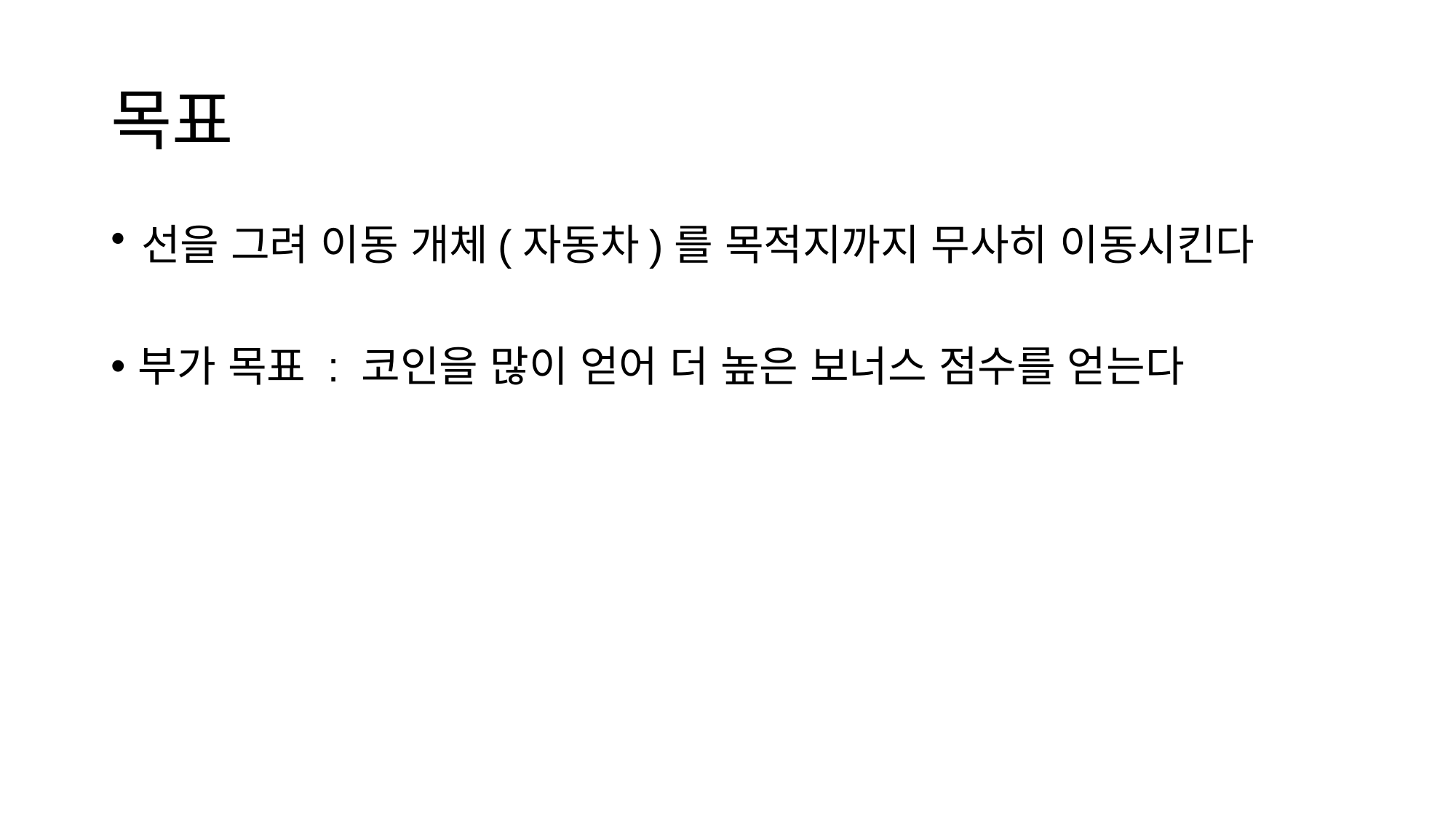

# 목표
선을 그려 이동 개체(자동차)를 목적지까지 무사히 이동시킨다

부가 목표 : 코인을 많이 얻어 더 높은 보너스 점수를 얻는다